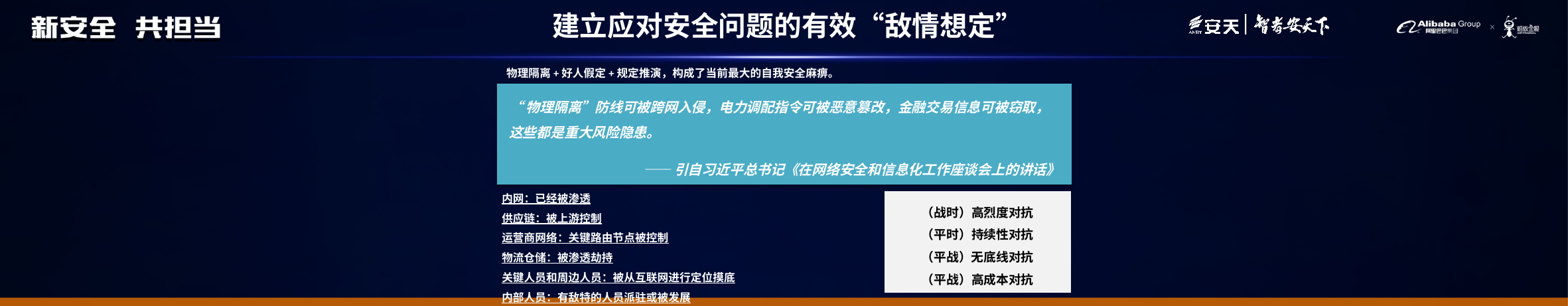

# 建立应对安全问题的有效“敌情想定”
物理隔离+好人假定+规定推演，构成了当前最大的自我安全麻痹。
“物理隔离”防线可被跨网入侵，电力调配指令可被恶意篡改，金融交易信息可被窃取，这些都是重大风险隐患。
——引自习近平总书记《在网络安全和信息化工作座谈会上的讲话》
内网：已经被渗透
供应链：被上游控制
运营商网络：关键路由节点被控制
物流仓储：被渗透劫持
关键人员和周边人员：被从互联网进行定位摸底
内部人员：有敌特的人员派驻或被发展
（战时）高烈度对抗
（平时）持续性对抗
（平战）无底线对抗
（平战）高成本对抗